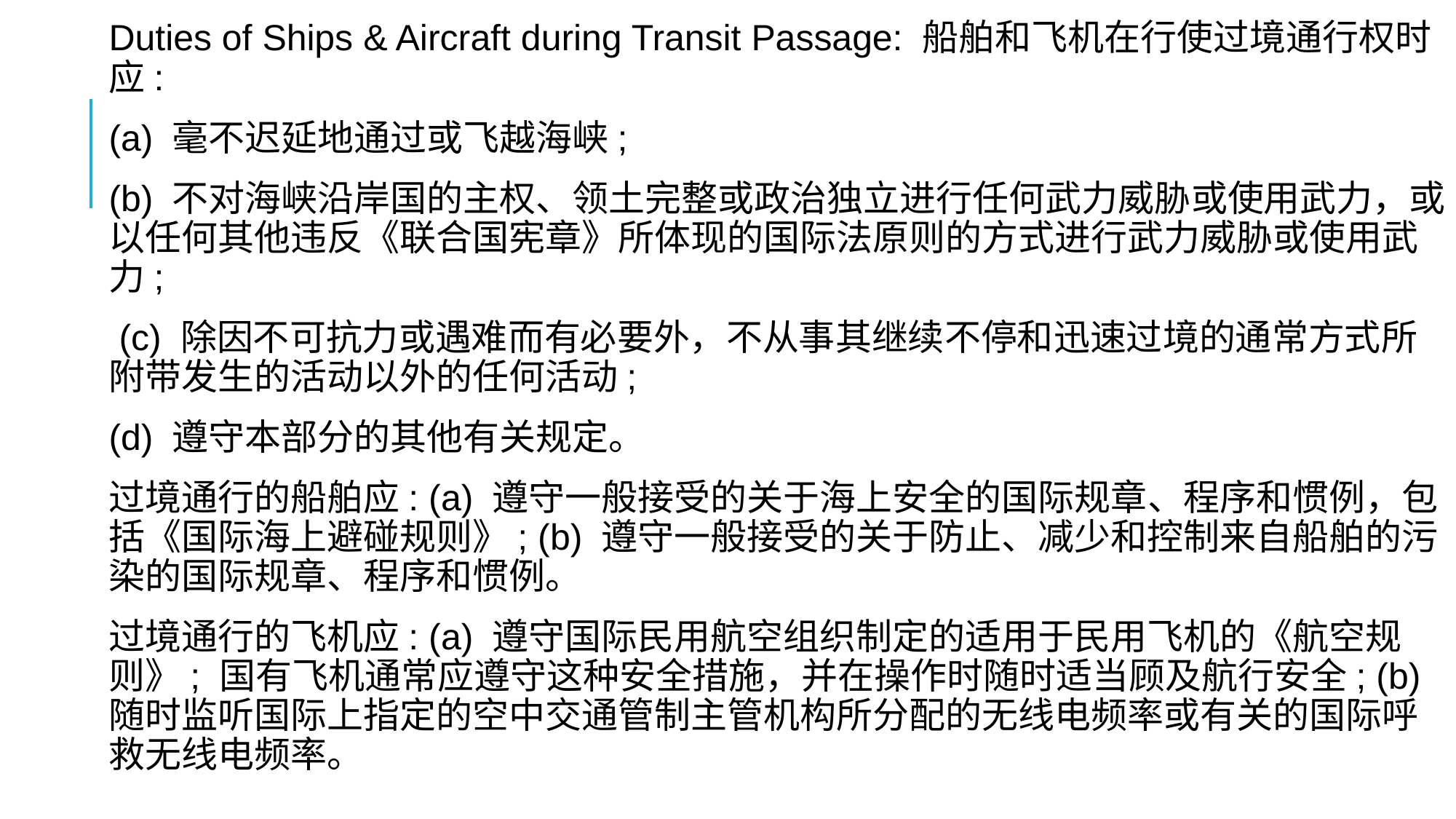

Duties of Ships & Aircraft during Transit Passage: 船舶和飞机在行使过境通行权时应:
(a) 毫不迟延地通过或飞越海峡;
(b) 不对海峡沿岸国的主权、领土完整或政治独立进行任何武力威胁或使用武力，或以任何其他违反《联合国宪章》所体现的国际法原则的方式进行武力威胁或使用武力;
 (c) 除因不可抗力或遇难而有必要外，不从事其继续不停和迅速过境的通常方式所附带发生的活动以外的任何活动;
(d) 遵守本部分的其他有关规定。
过境通行的船舶应: (a) 遵守一般接受的关于海上安全的国际规章、程序和惯例，包括《国际海上避碰规则》; (b) 遵守一般接受的关于防止、减少和控制来自船舶的污染的国际规章、程序和惯例。
过境通行的飞机应: (a) 遵守国际民用航空组织制定的适用于民用飞机的《航空规则》; 国有飞机通常应遵守这种安全措施，并在操作时随时适当顾及航行安全; (b) 随时监听国际上指定的空中交通管制主管机构所分配的无线电频率或有关的国际呼救无线电频率。